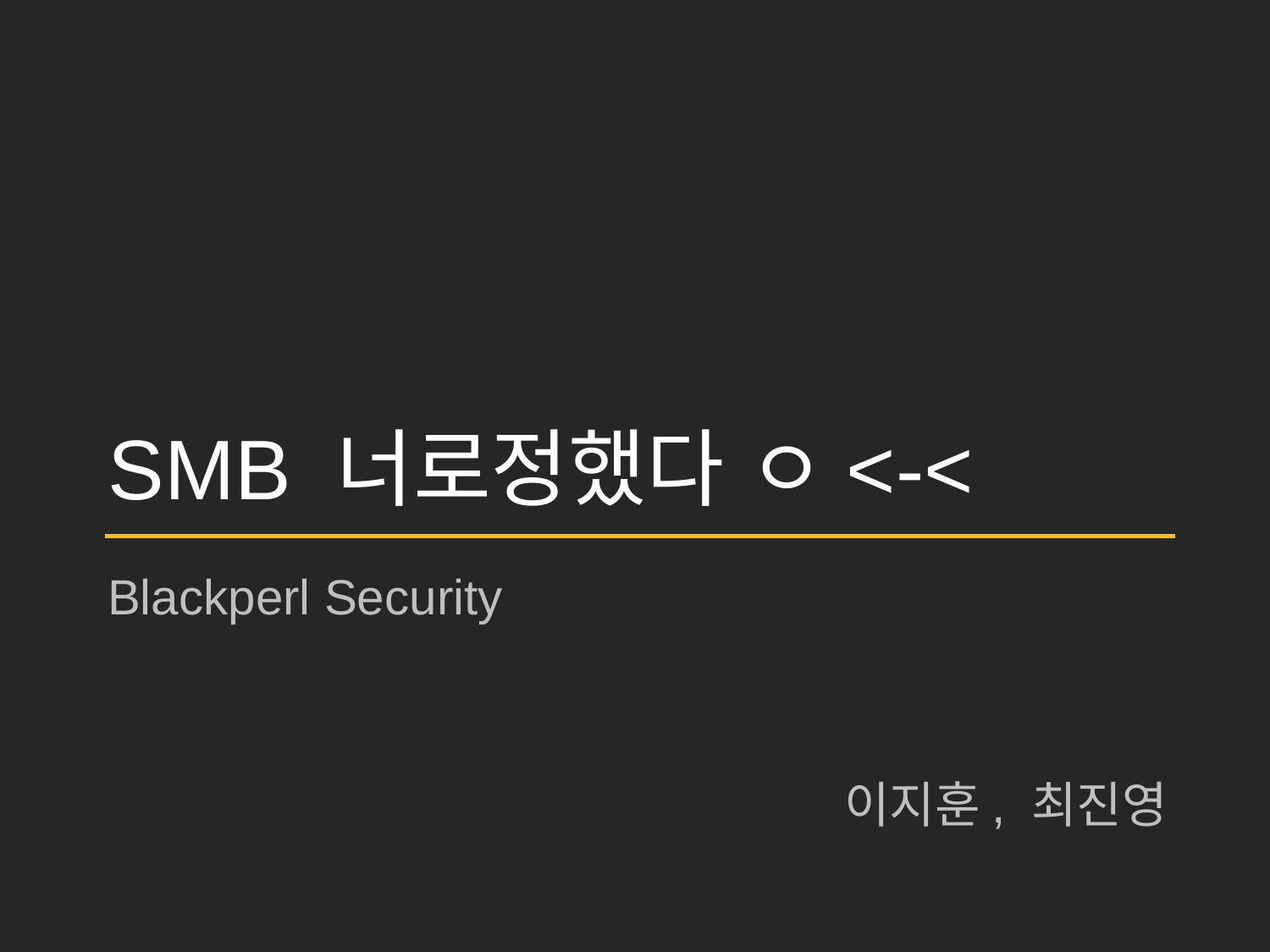

# SMB 너로정했다 ㅇ<-<
Blackperl Security
이지훈, 최진영